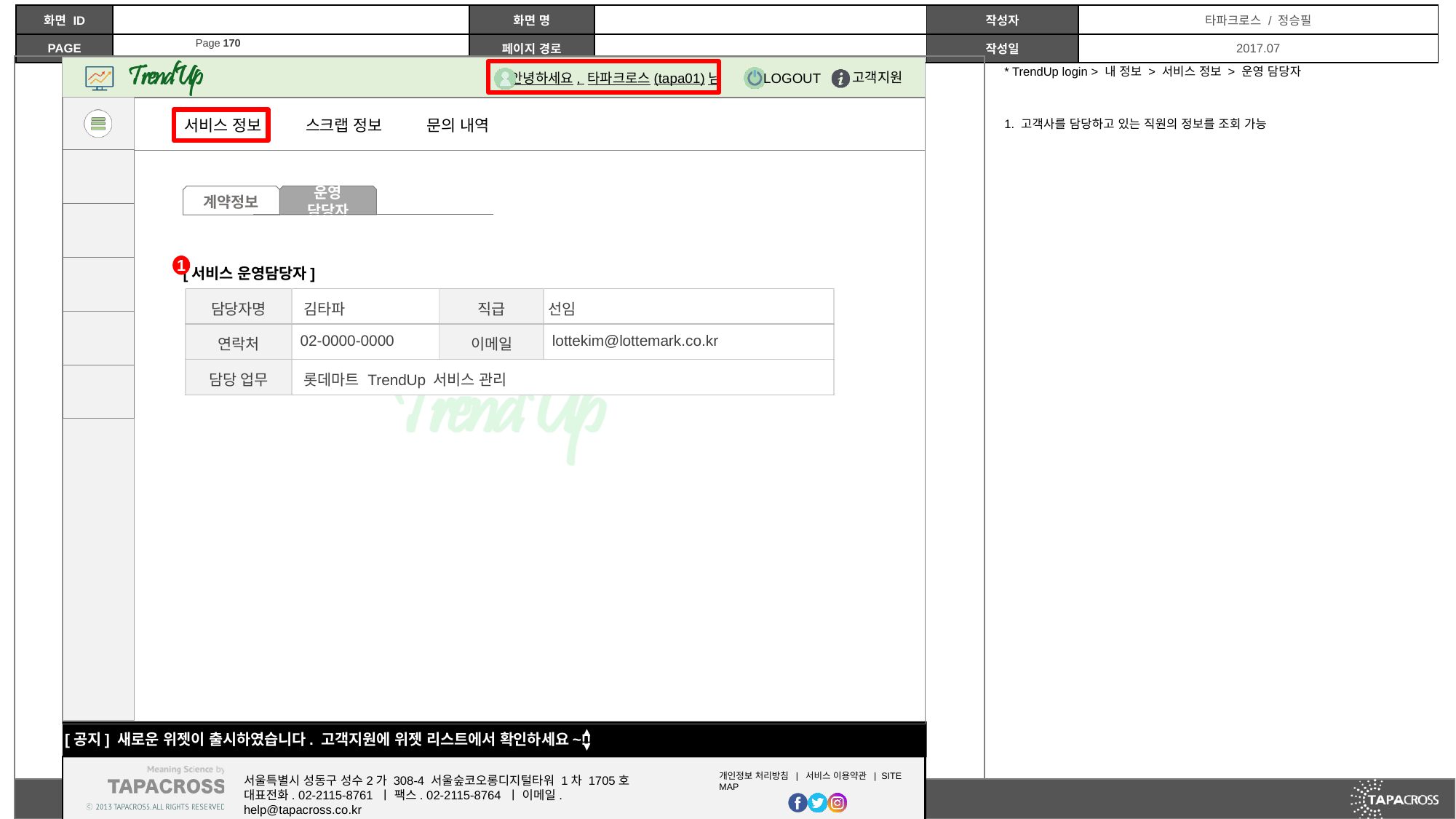

* TrendUp login > 내 정보 > 서비스 정보 > 운영 담당자
1. 고객사를 담당하고 있는 직원의 정보를 조회 가능

문의 내역
스크랩 정보
서비스 정보
운영 담당자
계약정보
1
[서비스 운영담당자]
| 담당자명 | 김타파 | 직급 | 선임 |
| --- | --- | --- | --- |
| 연락처 | 02-0000-0000 | 이메일 | lottekim@lottemark.co.kr |
| 담당 업무 | 롯데마트 TrendUp 서비스 관리 |  |  |